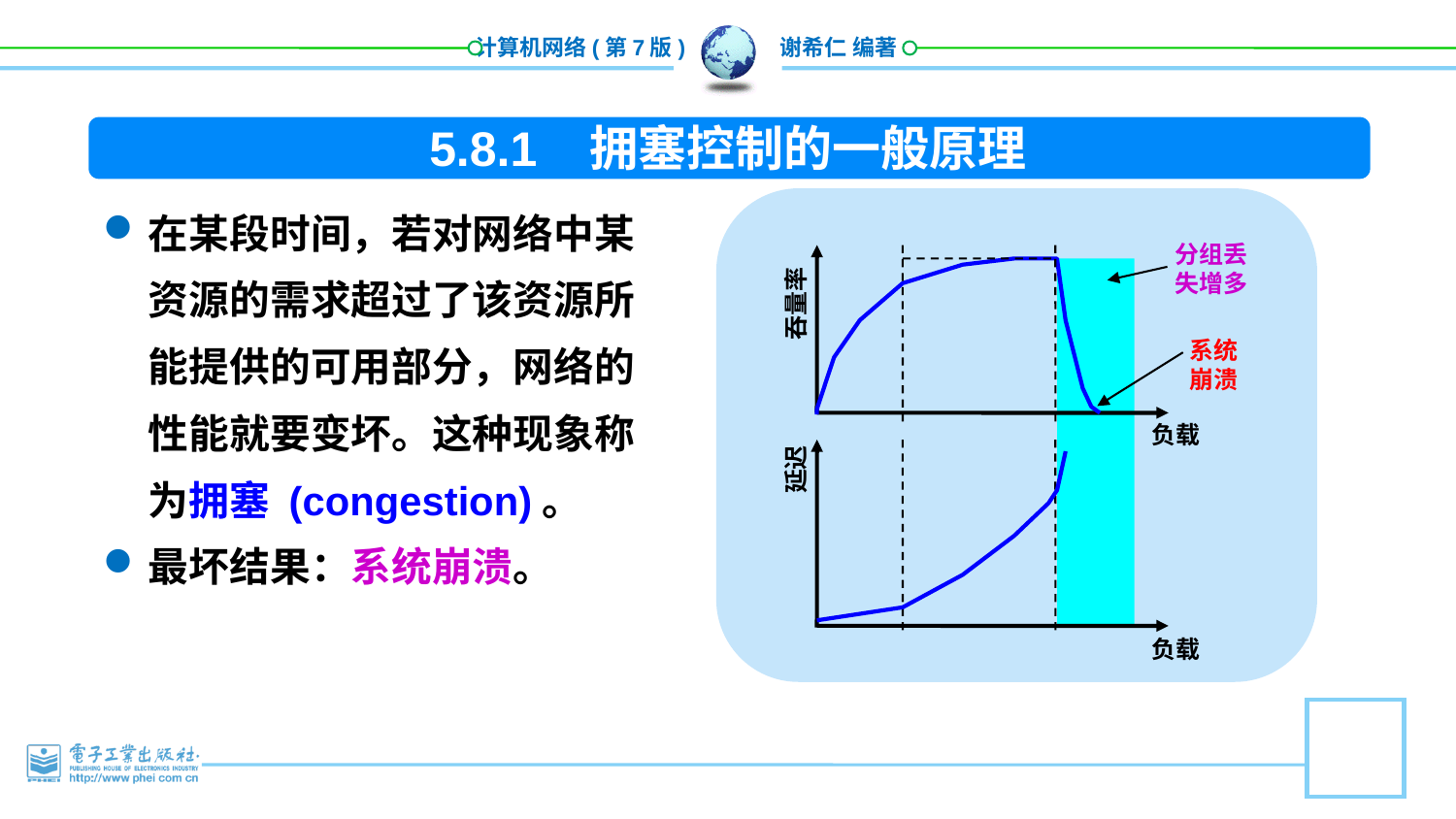

5.8.1   拥塞控制的一般原理

在某段时间，若对网络中某资源的需求超过了该资源所能提供的可用部分，网络的性能就要变坏。这种现象称为拥塞 (congestion)。
最坏结果：系统崩溃。

分组丢失增多

吞量率
系统
崩溃

负载

延迟

负载